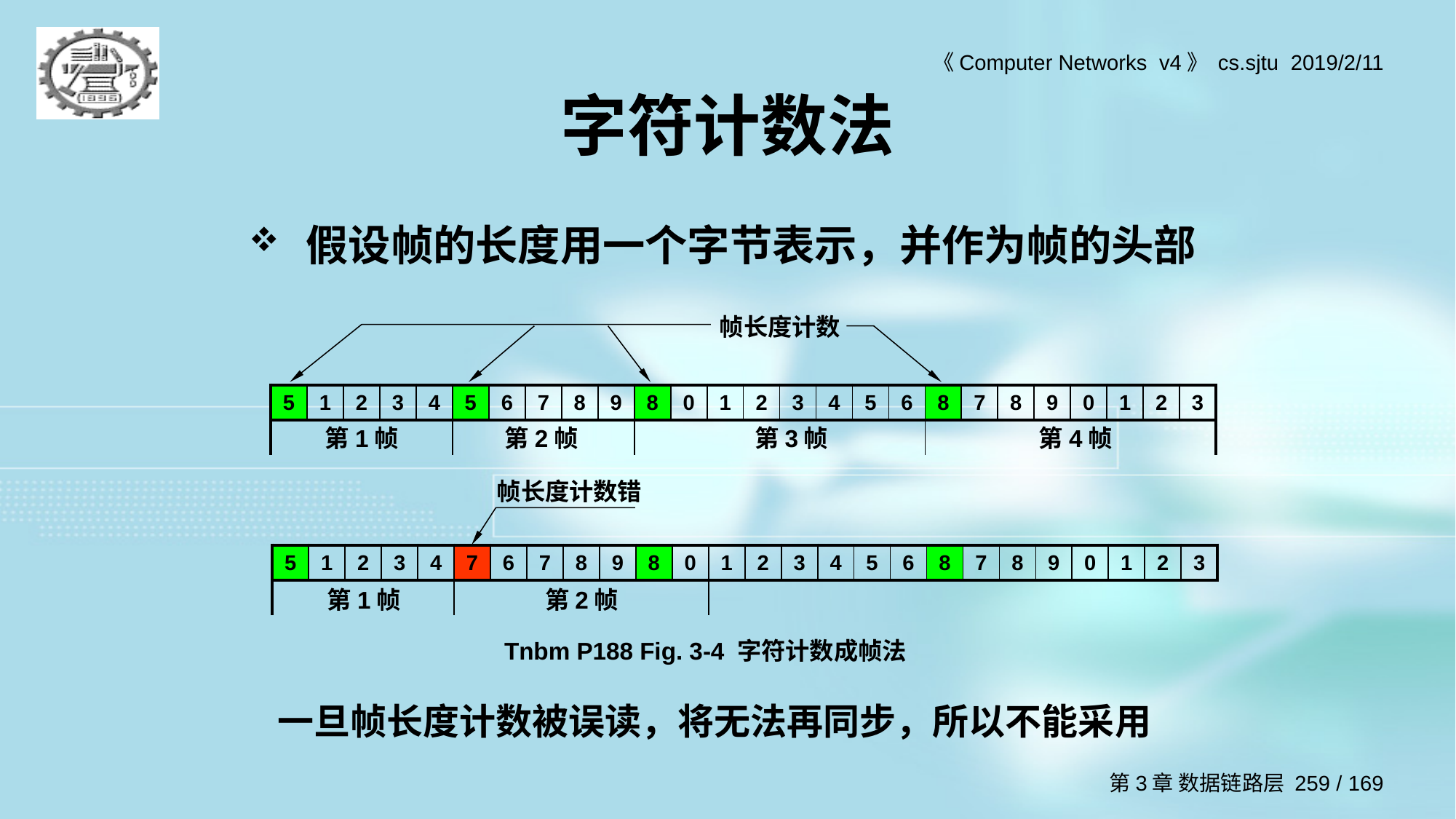

# 字符计数法
假设帧的长度用一个字节表示，并作为帧的头部
帧长度计数

第1帧
第2帧
第3帧
第4帧
| 5 | 1 | 2 | 3 | 4 | 5 | 6 | 7 | 8 | 9 | 8 | 0 | 1 | 2 | 3 | 4 | 5 | 6 | 8 | 7 | 8 | 9 | 0 | 1 | 2 | 3 |
| --- | --- | --- | --- | --- | --- | --- | --- | --- | --- | --- | --- | --- | --- | --- | --- | --- | --- | --- | --- | --- | --- | --- | --- | --- | --- |
|  |  |  |  |  |  |  |  |  |  |  |  |  |  |  |  |  |  |  |  |  |  |  |  |  |  |
帧长度计数错

第1帧
第2帧
| 5 | 1 | 2 | 3 | 4 | 7 | 6 | 7 | 8 | 9 | 8 | 0 | 1 | 2 | 3 | 4 | 5 | 6 | 8 | 7 | 8 | 9 | 0 | 1 | 2 | 3 |
| --- | --- | --- | --- | --- | --- | --- | --- | --- | --- | --- | --- | --- | --- | --- | --- | --- | --- | --- | --- | --- | --- | --- | --- | --- | --- |
|  |  |  |  |  |  |  |  |  |  |  |  |  |  |  |  |  |  |  |  |  |  |  |  |  |  |
Tnbm P188 Fig. 3-4 字符计数成帧法
一旦帧长度计数被误读，将无法再同步，所以不能采用